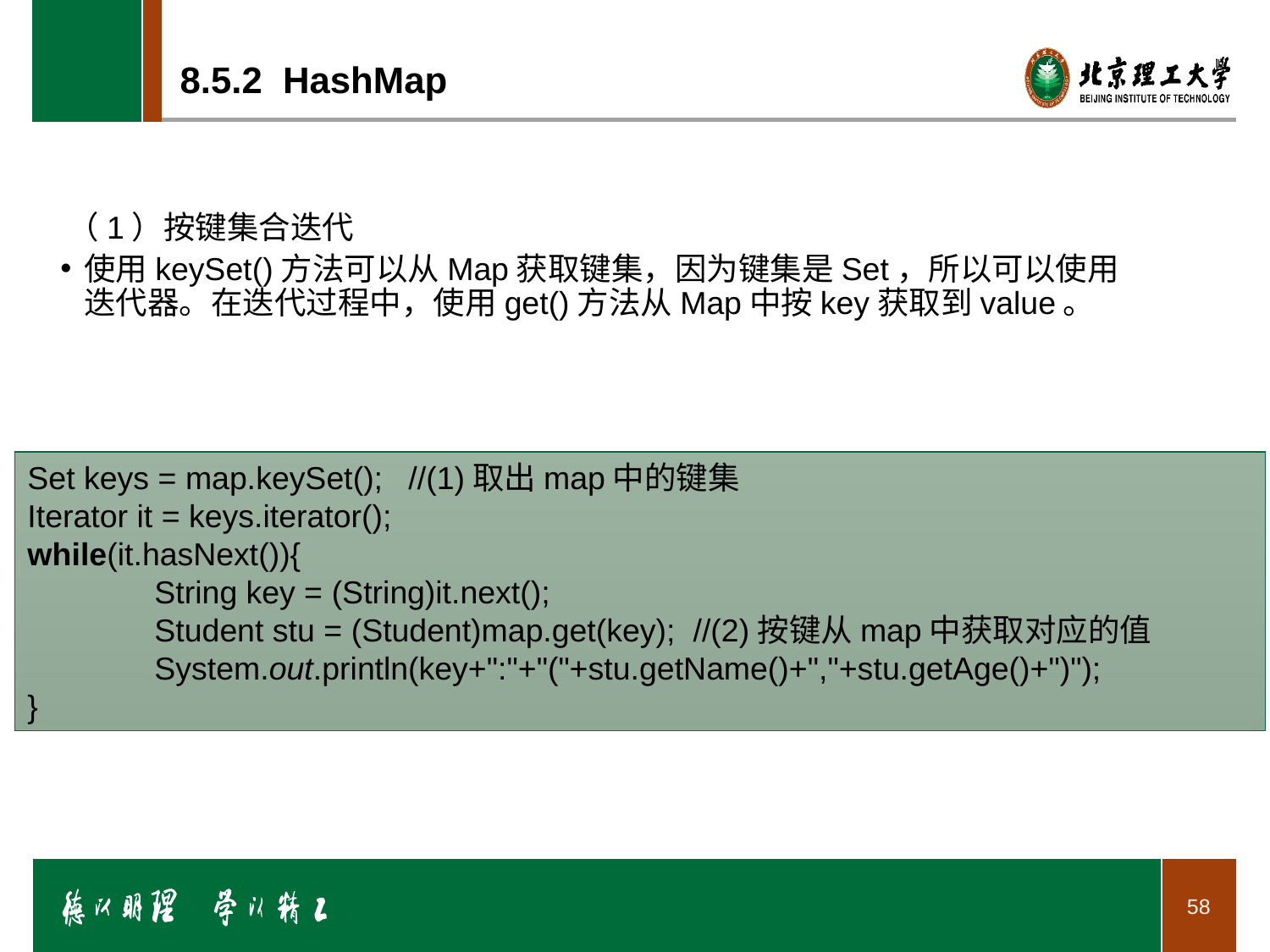

# 8.5.2  HashMap
（1）按键集合迭代
使用keySet()方法可以从Map获取键集，因为键集是Set，所以可以使用迭代器。在迭代过程中，使用get()方法从Map中按key获取到value。
Set keys = map.keySet();	//(1)取出map中的键集
Iterator it = keys.iterator();
while(it.hasNext()){
	String key = (String)it.next();
	Student stu = (Student)map.get(key);  //(2)按键从map中获取对应的值
	System.out.println(key+":"+"("+stu.getName()+","+stu.getAge()+")");
}